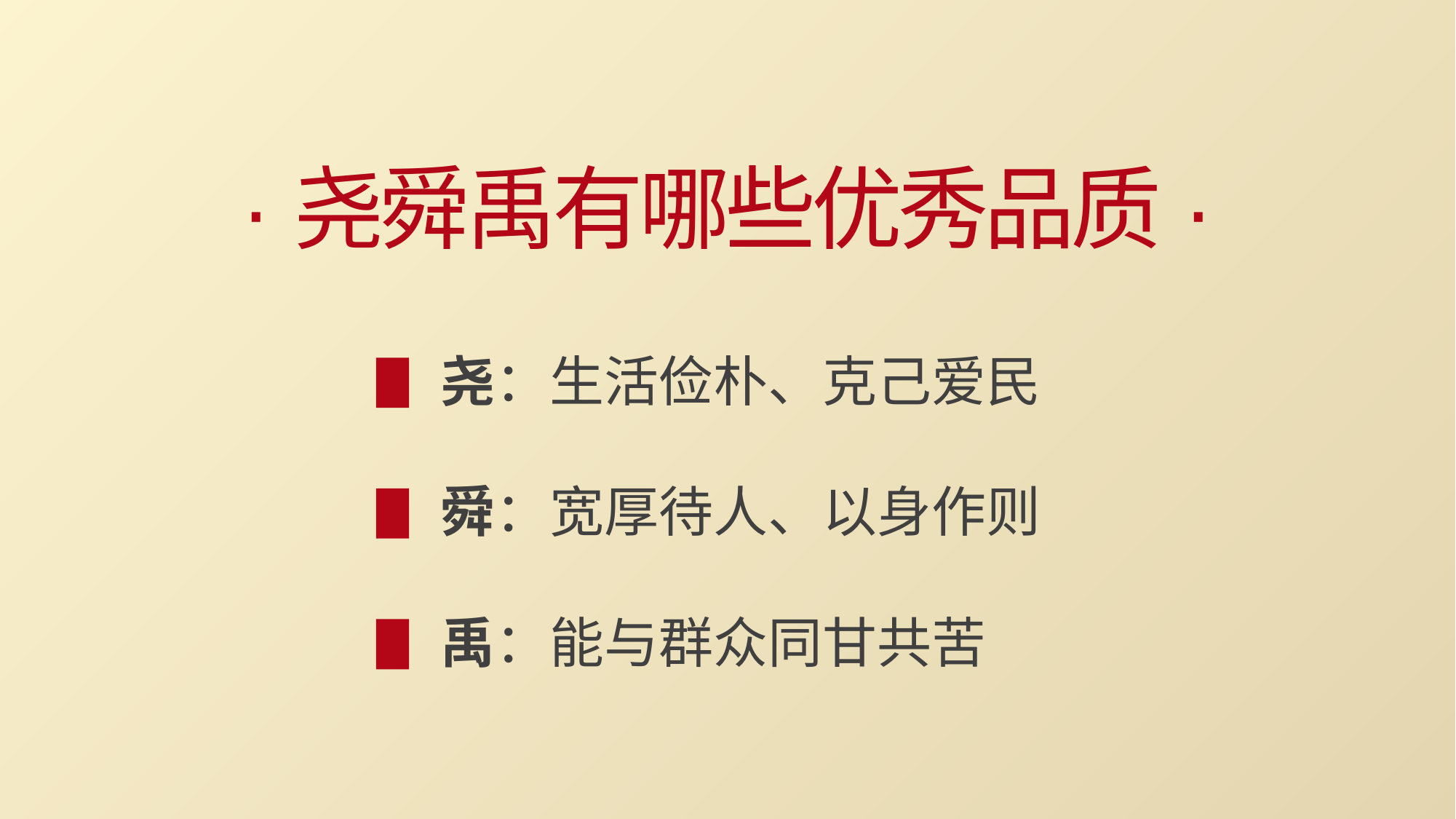

·尧舜禹有哪些优秀品质·
尧：生活俭朴、克己爱民

舜：宽厚待人、以身作则

禹：能与群众同甘共苦